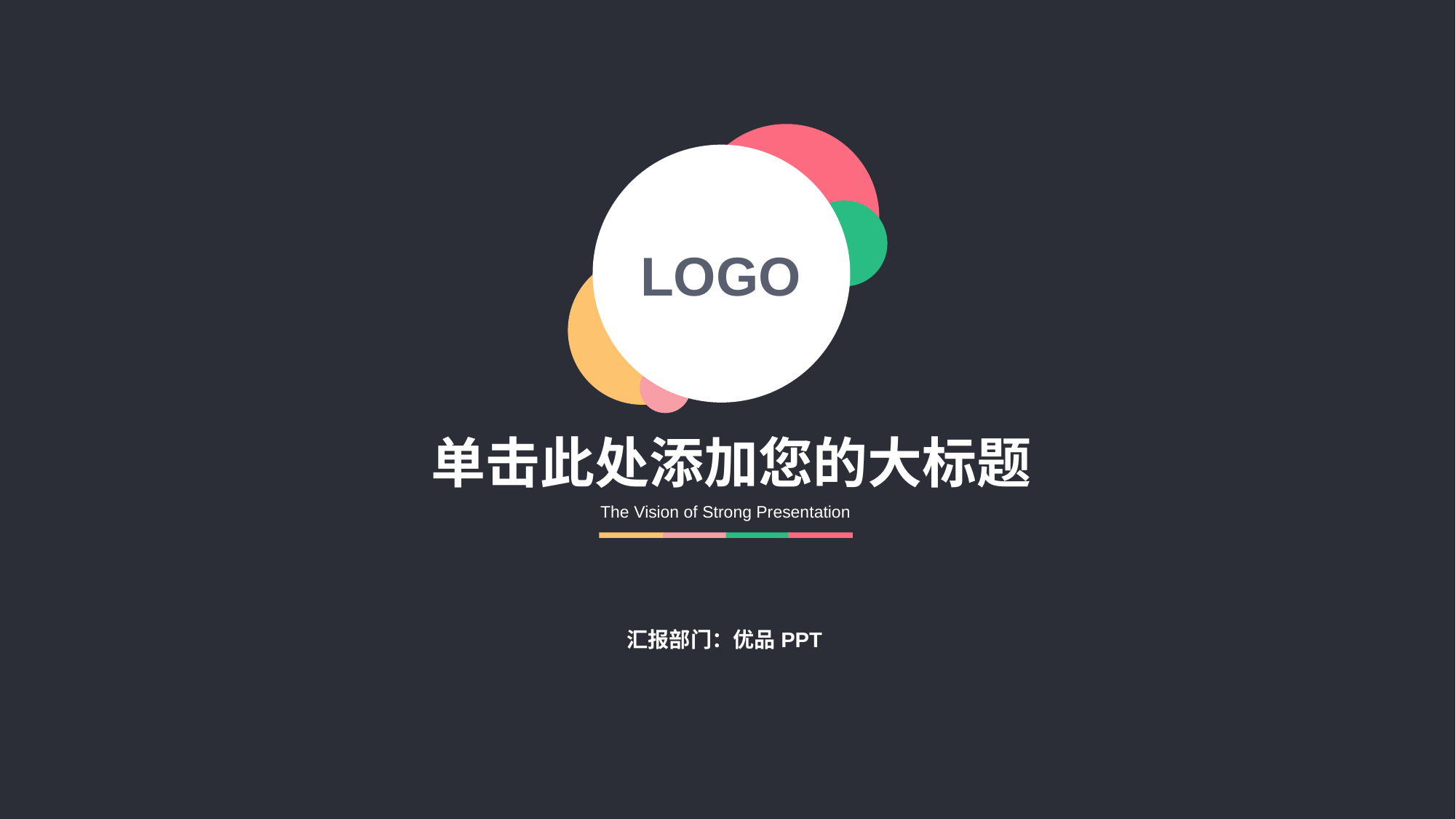

LOGO
单击此处添加您的大标题
The Vision of Strong Presentation

汇报部门：优品PPT